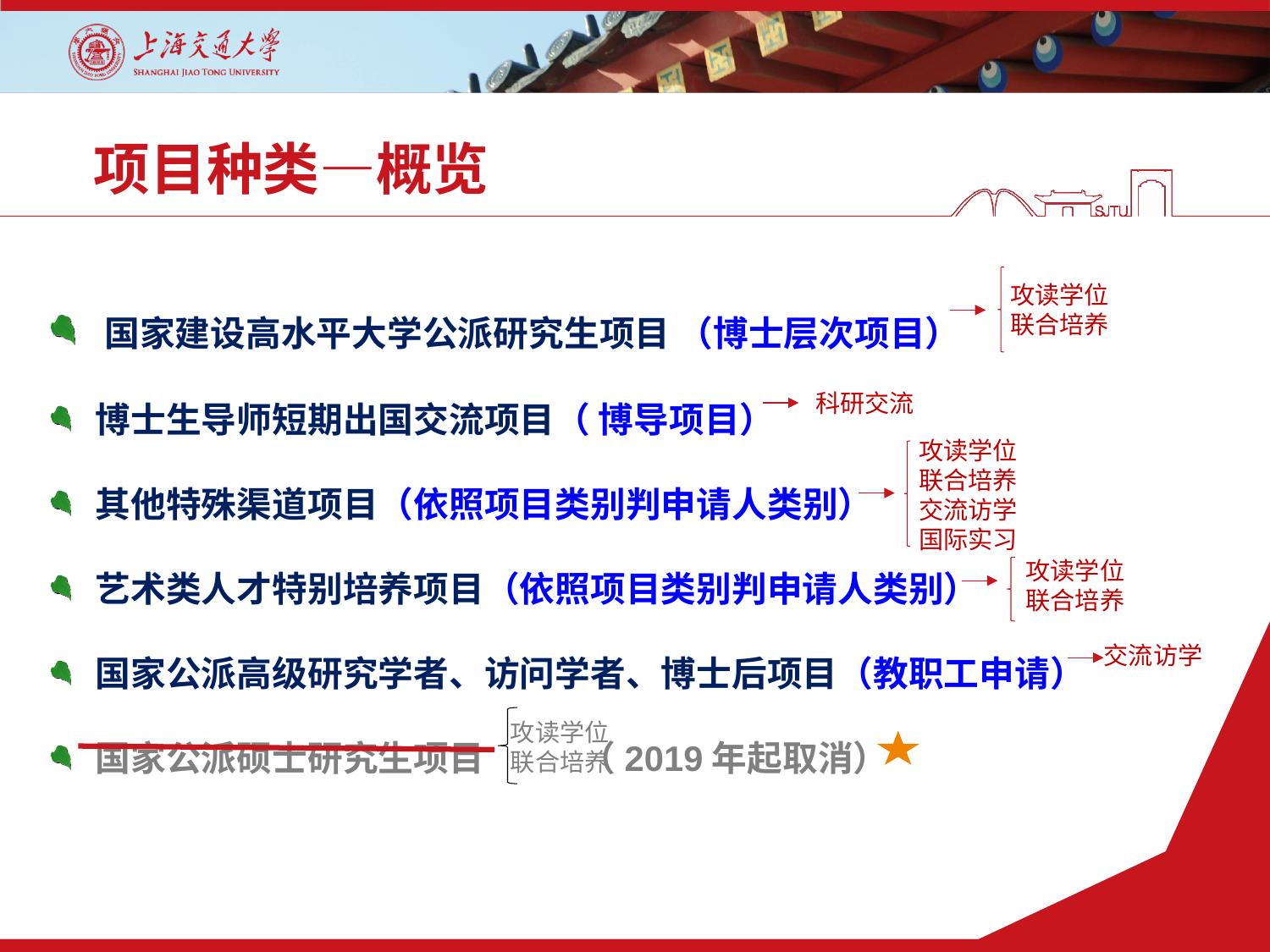

# 项目种类—概览

  国家建设高水平大学公派研究生项目 （博士层次项目）
  博士生导师短期出国交流项目（ 博导项目）
  其他特殊渠道项目（依照项目类别判申请人类别）
  艺术类人才特别培养项目（依照项目类别判申请人类别）
  国家公派高级研究学者、访问学者、博士后项目（教职工申请）
  国家公派硕士研究生项目            （2019年起取消）

攻读学位
联合培养
科研交流
攻读学位
联合培养
交流访学
国际实习

攻读学位
联合培养

交流访学

攻读学位
联合培养